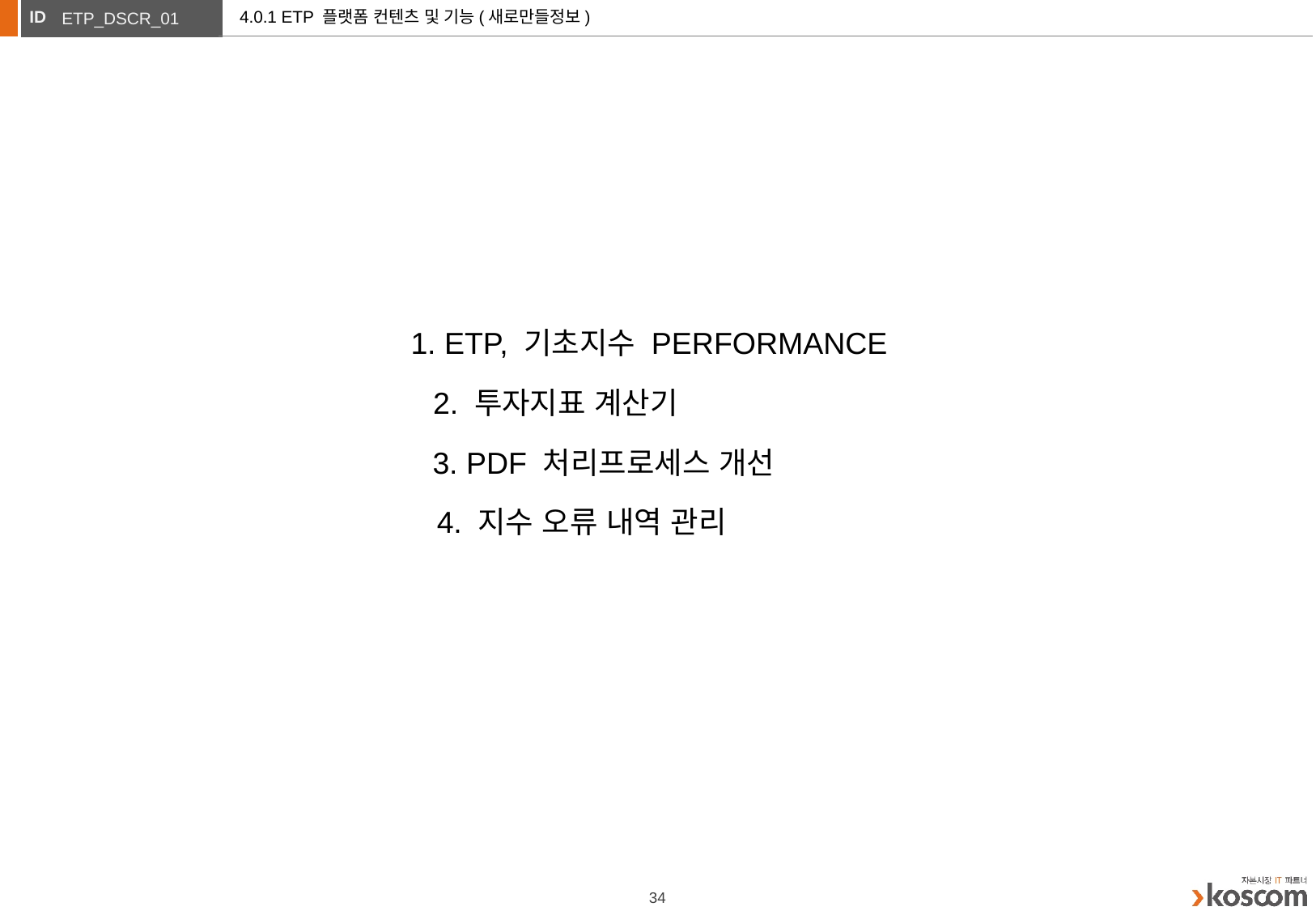

# 4.0.1 ETP 플랫폼 컨텐츠 및 기능(새로만들정보)

ETP_DSCR_01
1. ETP, 기초지수 PERFORMANCE
2. 투자지표 계산기
3. PDF 처리프로세스 개선
4. 지수 오류 내역 관리